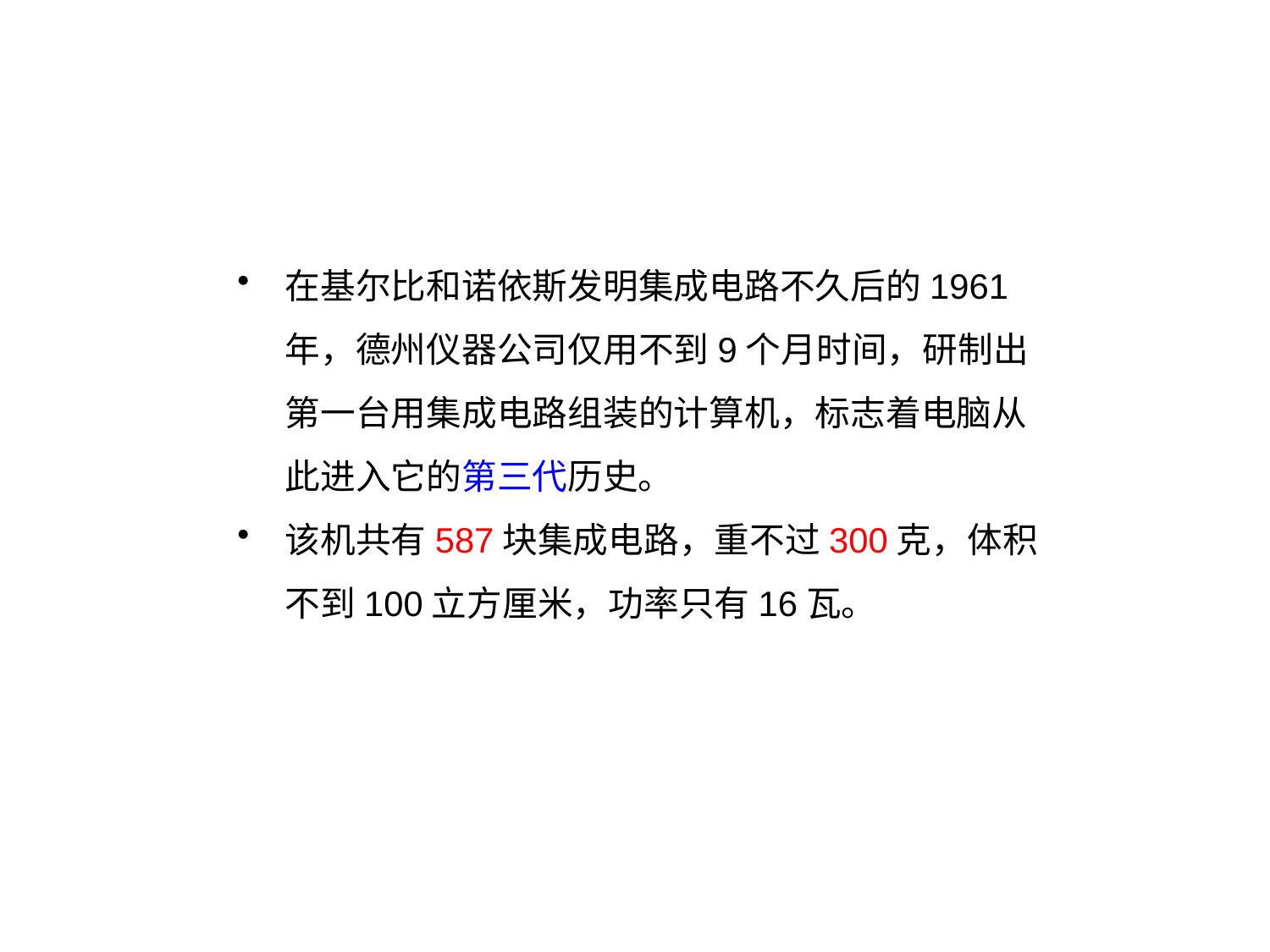

在基尔比和诺依斯发明集成电路不久后的1961年，德州仪器公司仅用不到9个月时间，研制出第一台用集成电路组装的计算机，标志着电脑从此进入它的第三代历史。
该机共有587块集成电路，重不过300克，体积不到100立方厘米，功率只有16瓦。